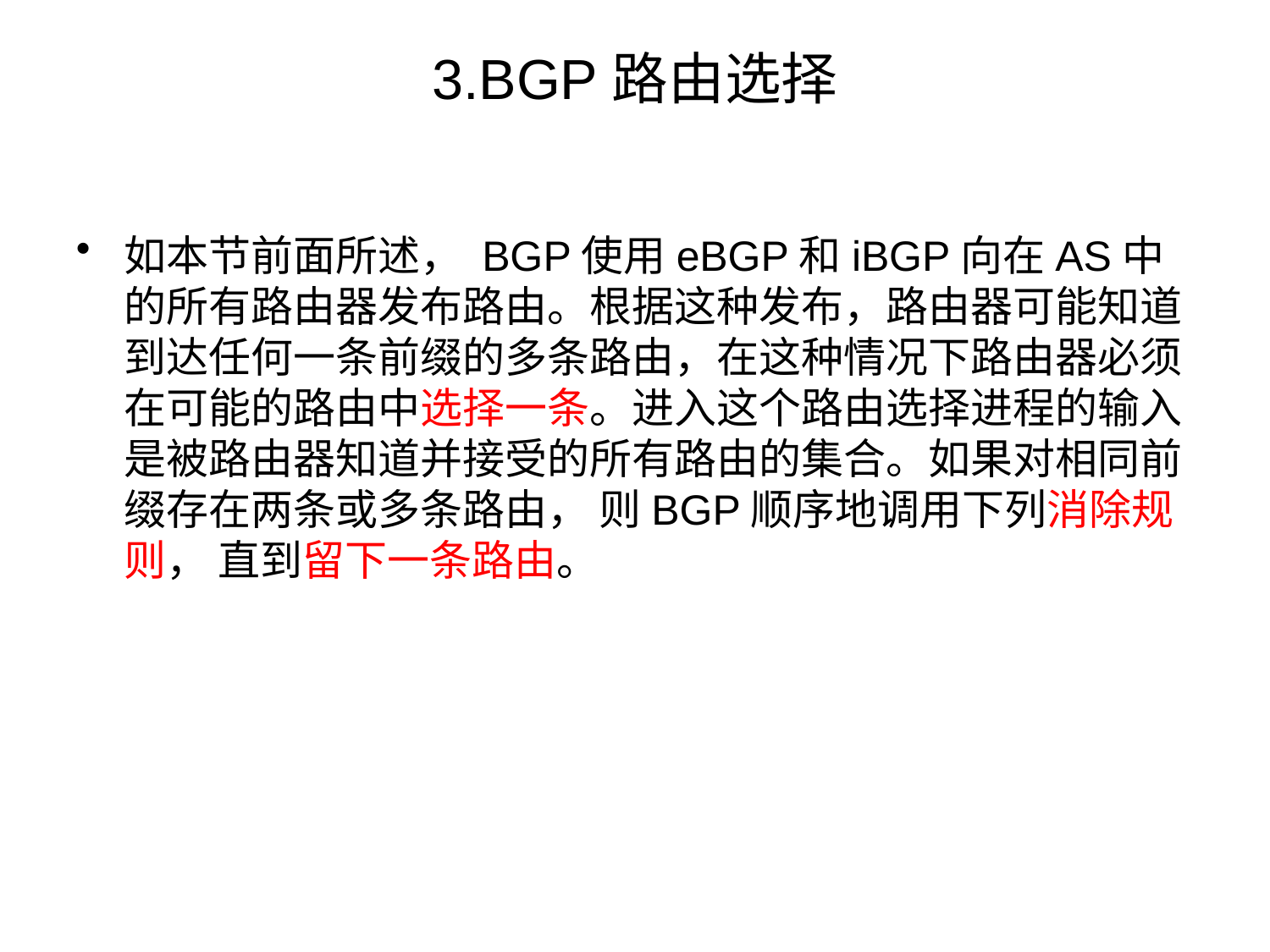

# 3.BGP路由选择
如本节前面所述， BGP使用eBGP和iBGP向在AS中的所有路由器发布路由。根据这种发布，路由器可能知道到达任何一条前缀的多条路由，在这种情况下路由器必须在可能的路由中选择一条。进入这个路由选择进程的输入是被路由器知道并接受的所有路由的集合。如果对相同前缀存在两条或多条路由， 则BGP顺序地调用下列消除规则， 直到留下一条路由。